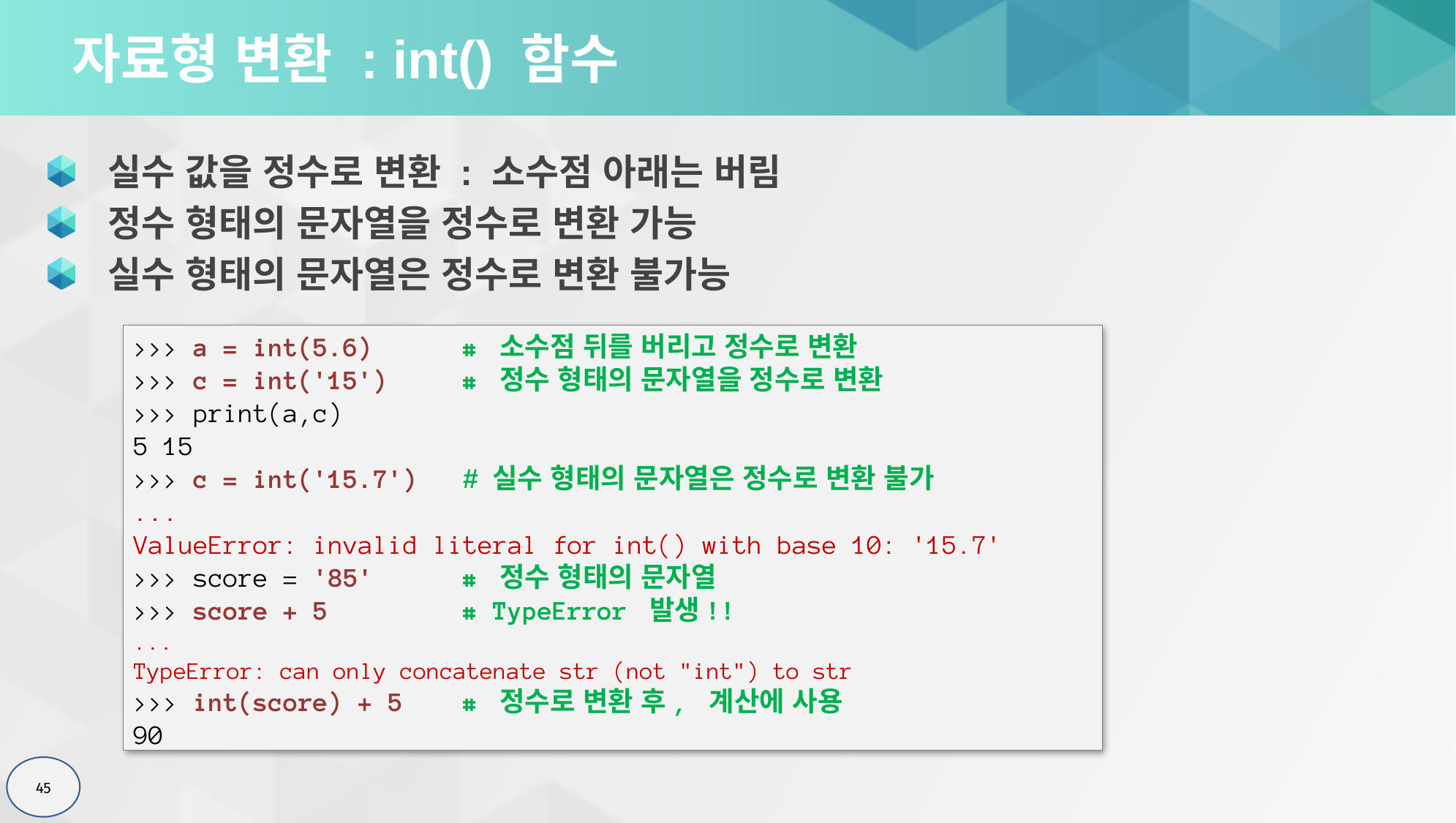

# 자료형 변환 : int() 함수
 실수 값을 정수로 변환 : 소수점 아래는 버림
 정수 형태의 문자열을 정수로 변환 가능
 실수 형태의 문자열은 정수로 변환 불가능
>>> a = int(5.6)	# 소수점 뒤를 버리고 정수로 변환
>>> c = int('15')	# 정수 형태의 문자열을 정수로 변환
>>> print(a,c)
5 15
>>> c = int('15.7')	# 실수 형태의 문자열은 정수로 변환 불가
...
ValueError: invalid literal for int() with base 10: '15.7'
>>> score = '85'	# 정수 형태의 문자열
>>> score + 5		# TypeError 발생!!
...
TypeError: can only concatenate str (not "int") to str
>>> int(score) + 5	# 정수로 변환 후, 계산에 사용
90